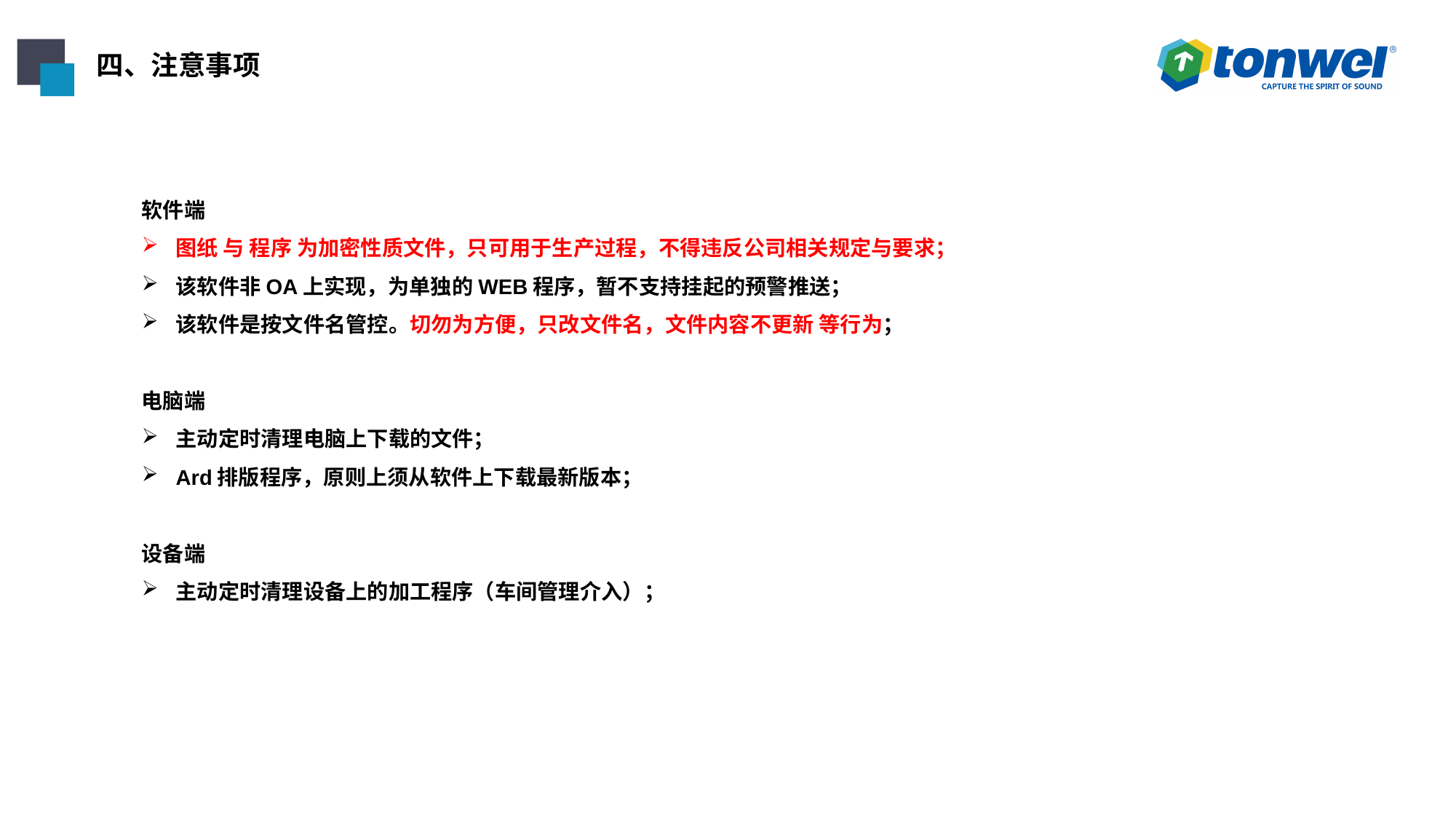

四、注意事项
软件端
图纸 与 程序 为加密性质文件，只可用于生产过程，不得违反公司相关规定与要求；
该软件非OA上实现，为单独的WEB程序，暂不支持挂起的预警推送；
该软件是按文件名管控。切勿为方便，只改文件名，文件内容不更新 等行为；

电脑端
主动定时清理电脑上下载的文件；
Ard排版程序，原则上须从软件上下载最新版本；

设备端
主动定时清理设备上的加工程序（车间管理介入）；